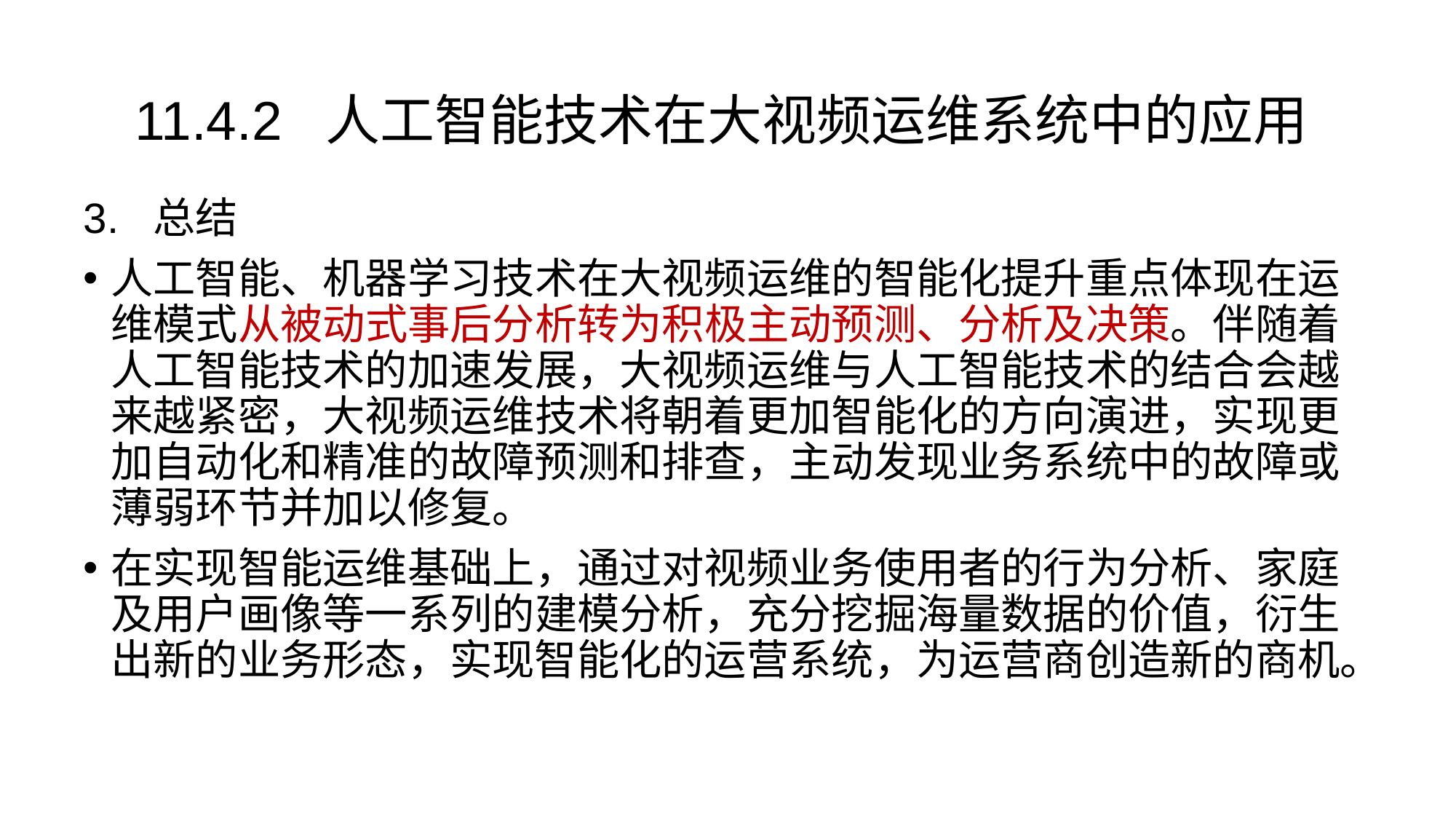

# 11.4.2  人工智能技术在大视频运维系统中的应用
3.  总结
人工智能、机器学习技术在大视频运维的智能化提升重点体现在运维模式从被动式事后分析转为积极主动预测、分析及决策。伴随着人工智能技术的加速发展，大视频运维与人工智能技术的结合会越来越紧密，大视频运维技术将朝着更加智能化的方向演进，实现更加自动化和精准的故障预测和排查，主动发现业务系统中的故障或薄弱环节并加以修复。
在实现智能运维基础上，通过对视频业务使用者的行为分析、家庭及用户画像等一系列的建模分析，充分挖掘海量数据的价值，衍生出新的业务形态，实现智能化的运营系统，为运营商创造新的商机。